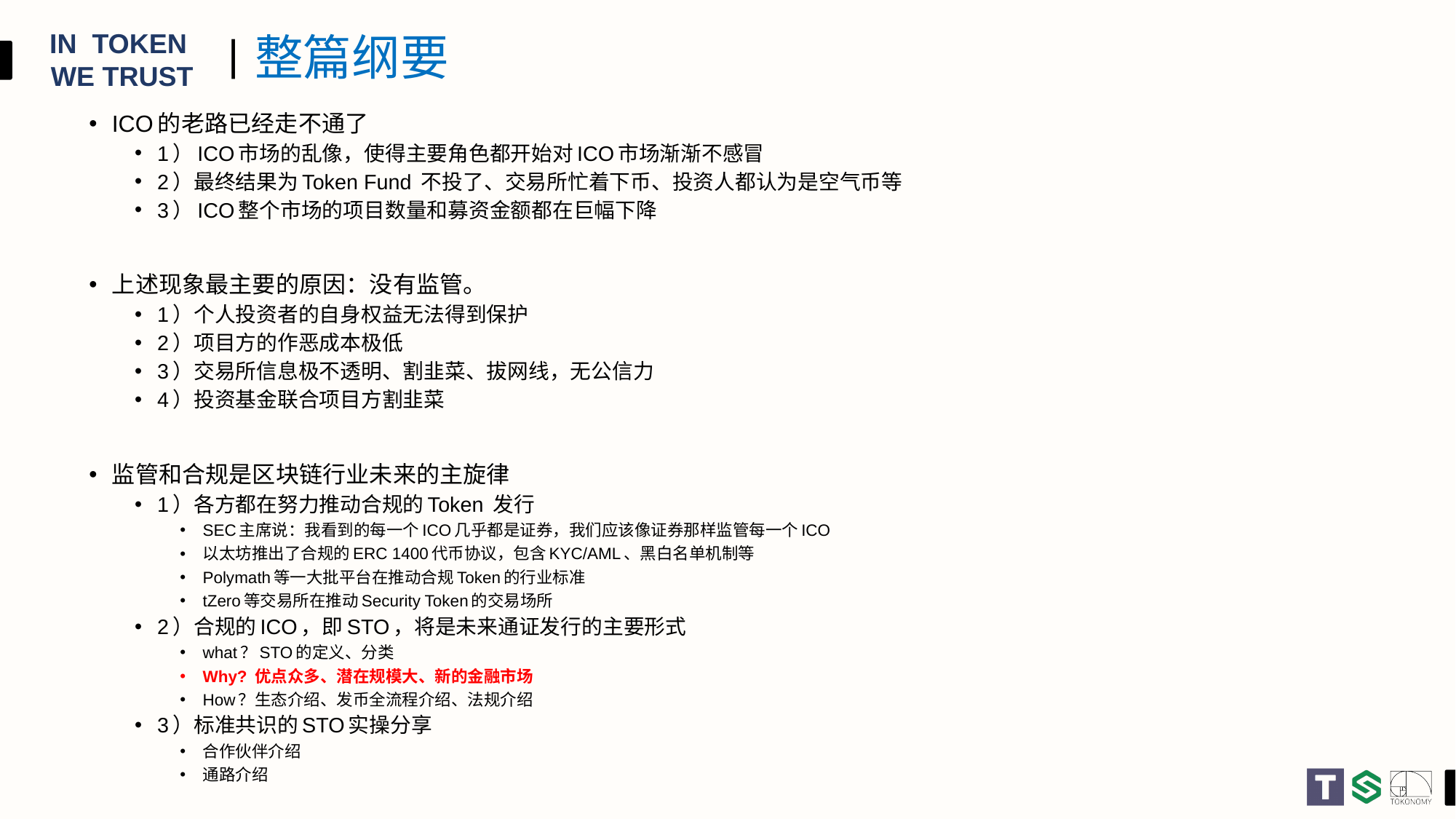

# 整篇纲要
ICO的老路已经走不通了
1）ICO市场的乱像，使得主要角色都开始对ICO市场渐渐不感冒
2）最终结果为Token Fund 不投了、交易所忙着下币、投资人都认为是空气币等
3）ICO整个市场的项目数量和募资金额都在巨幅下降

上述现象最主要的原因：没有监管。
1）个人投资者的自身权益无法得到保护
2）项目方的作恶成本极低
3）交易所信息极不透明、割韭菜、拔网线，无公信力
4）投资基金联合项目方割韭菜

监管和合规是区块链行业未来的主旋律
1）各方都在努力推动合规的Token 发行
SEC主席说：我看到的每一个ICO几乎都是证券，我们应该像证券那样监管每一个ICO
以太坊推出了合规的ERC 1400代币协议，包含KYC/AML、黑白名单机制等
Polymath等一大批平台在推动合规Token的行业标准
tZero等交易所在推动Security Token的交易场所
2）合规的ICO，即STO，将是未来通证发行的主要形式
what？STO的定义、分类
Why? 优点众多、潜在规模大、新的金融市场
How？生态介绍、发币全流程介绍、法规介绍
3）标准共识的STO实操分享
合作伙伴介绍
通路介绍